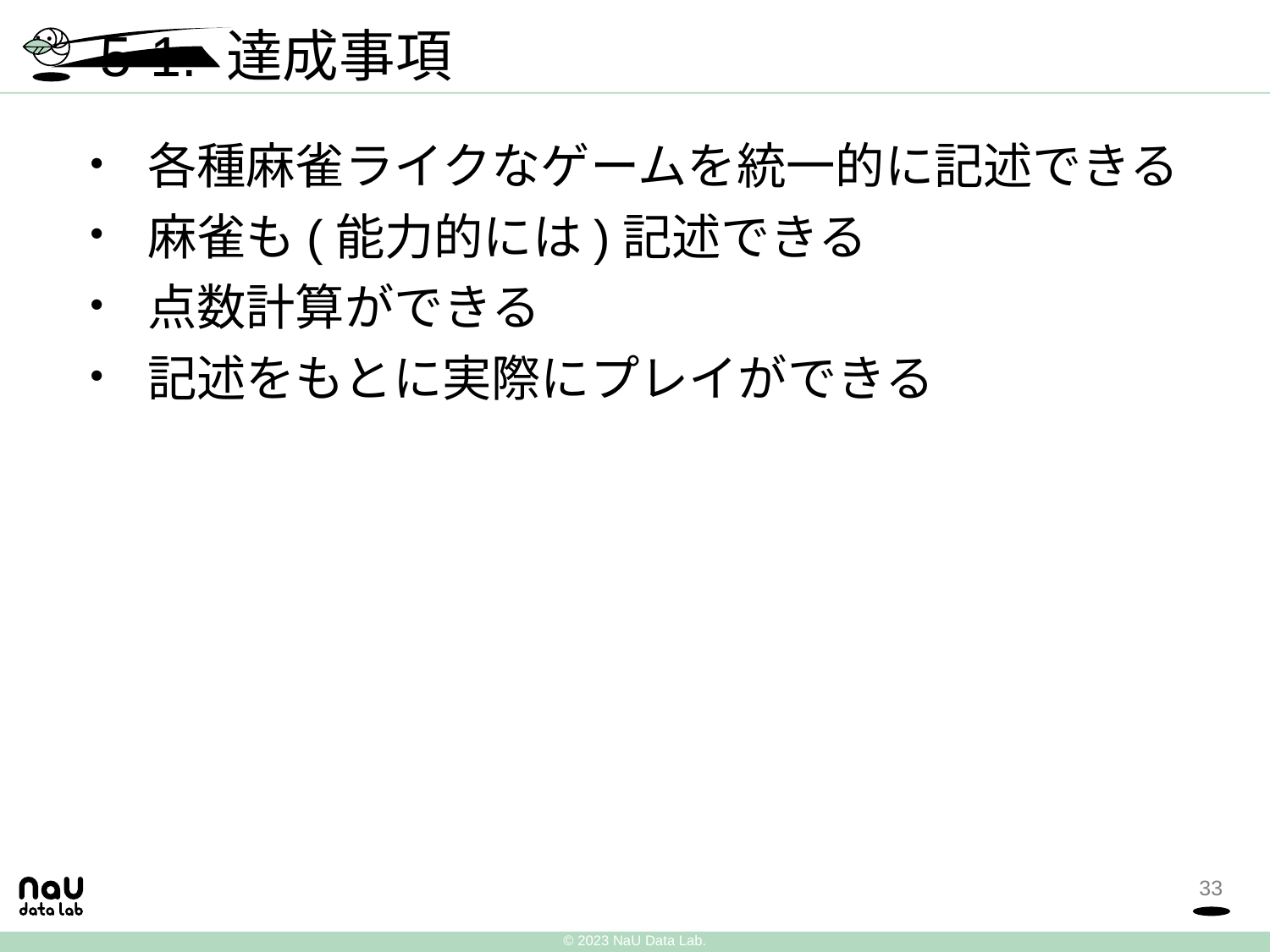

# 5-1. 達成事項
各種麻雀ライクなゲームを統一的に記述できる
麻雀も(能力的には)記述できる
点数計算ができる
記述をもとに実際にプレイができる